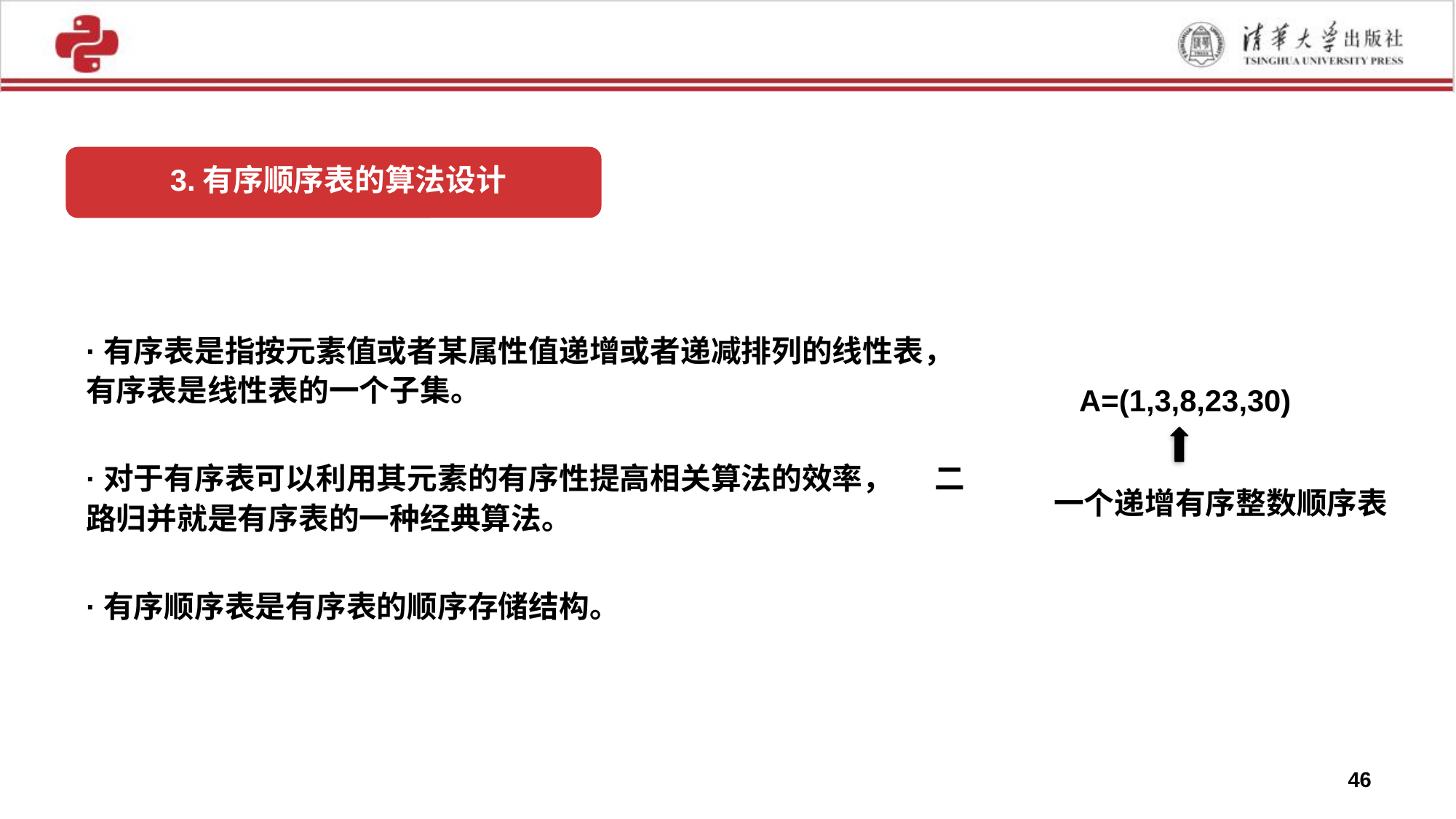

3.有序顺序表的算法设计
·有序表是指按元素值或者某属性值递增或者递减排列的线性表，有序表是线性表的一个子集。
A=(1,3,8,23,30)

一个递增有序整数顺序表
·对于有序表可以利用其元素的有序性提高相关算法的效率，      二路归并就是有序表的一种经典算法。
·有序顺序表是有序表的顺序存储结构。
46